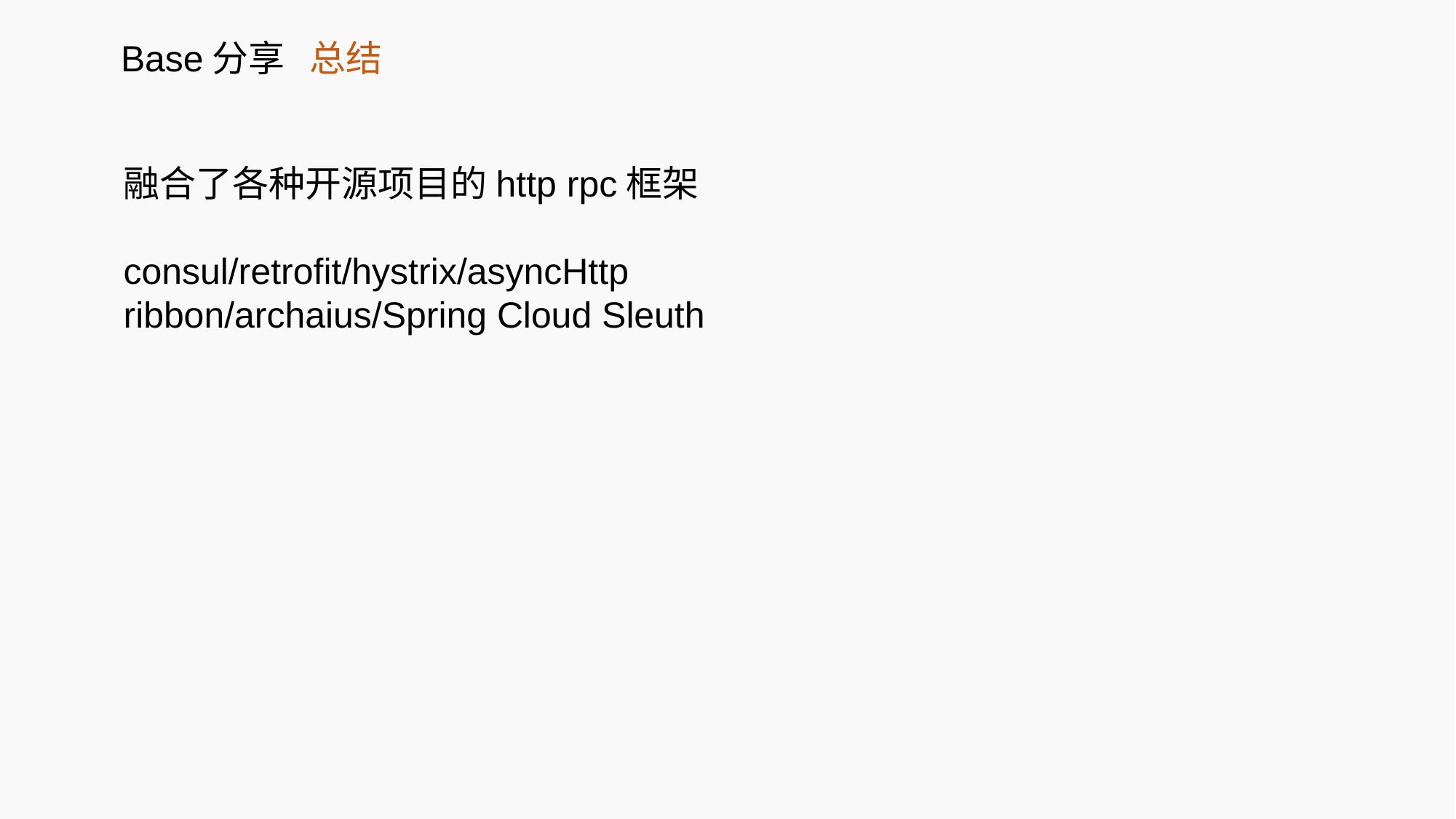

# Base分享   总结
融合了各种开源项目的http rpc框架

consul/retrofit/hystrix/asyncHttp
ribbon/archaius/Spring Cloud Sleuth